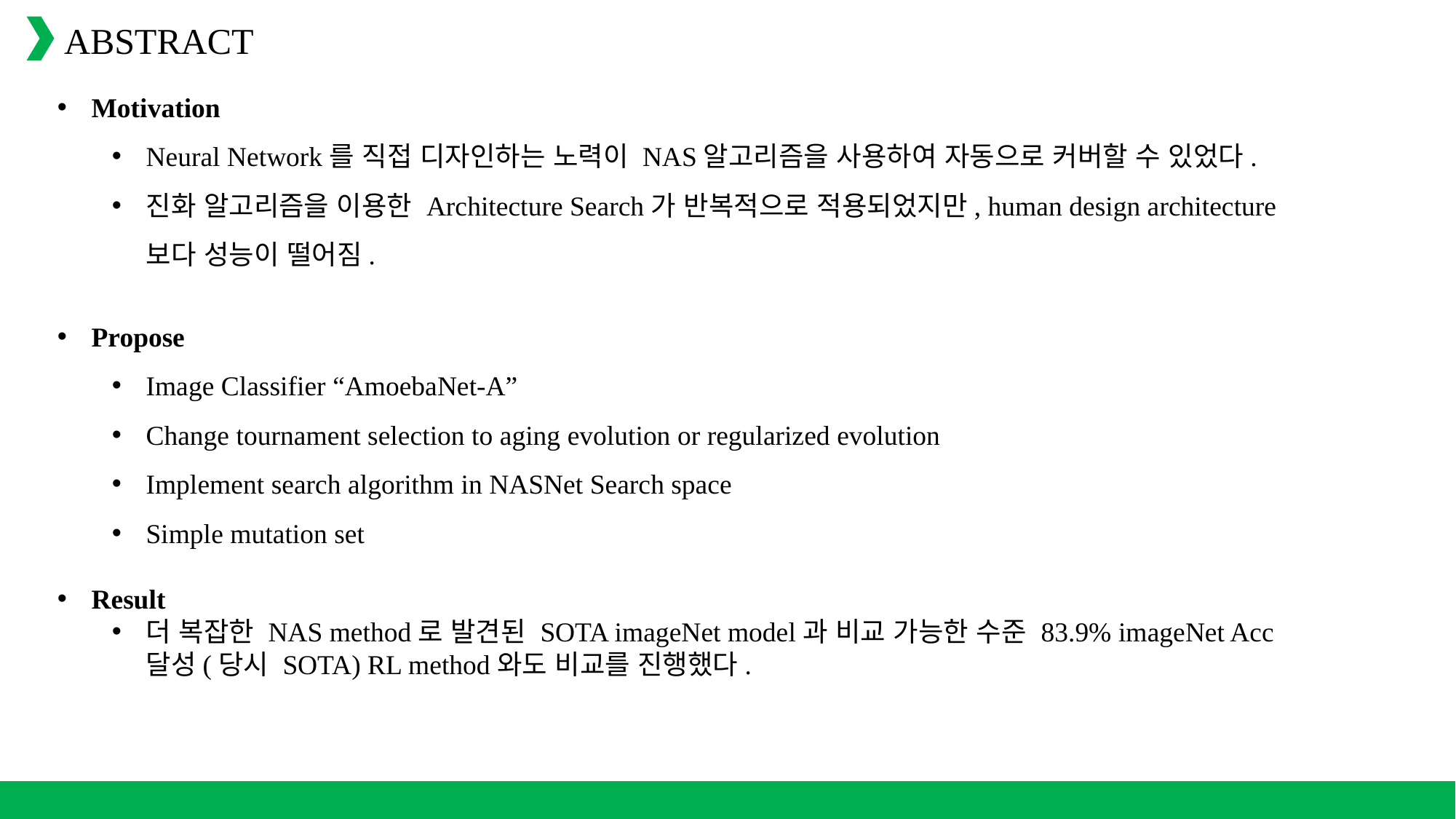

ABSTRACT
Motivation
Neural Network를 직접 디자인하는 노력이 NAS알고리즘을 사용하여 자동으로 커버할 수 있었다.
진화 알고리즘을 이용한 Architecture Search가 반복적으로 적용되었지만, human design architecture보다 성능이 떨어짐.

Propose
Image Classifier “AmoebaNet-A”
Change tournament selection to aging evolution or regularized evolution
Implement search algorithm in NASNet Search space
Simple mutation set

Result
더 복잡한 NAS method로 발견된 SOTA imageNet model과 비교 가능한 수준 83.9% imageNet Acc 달성(당시 SOTA) RL method와도 비교를 진행했다.